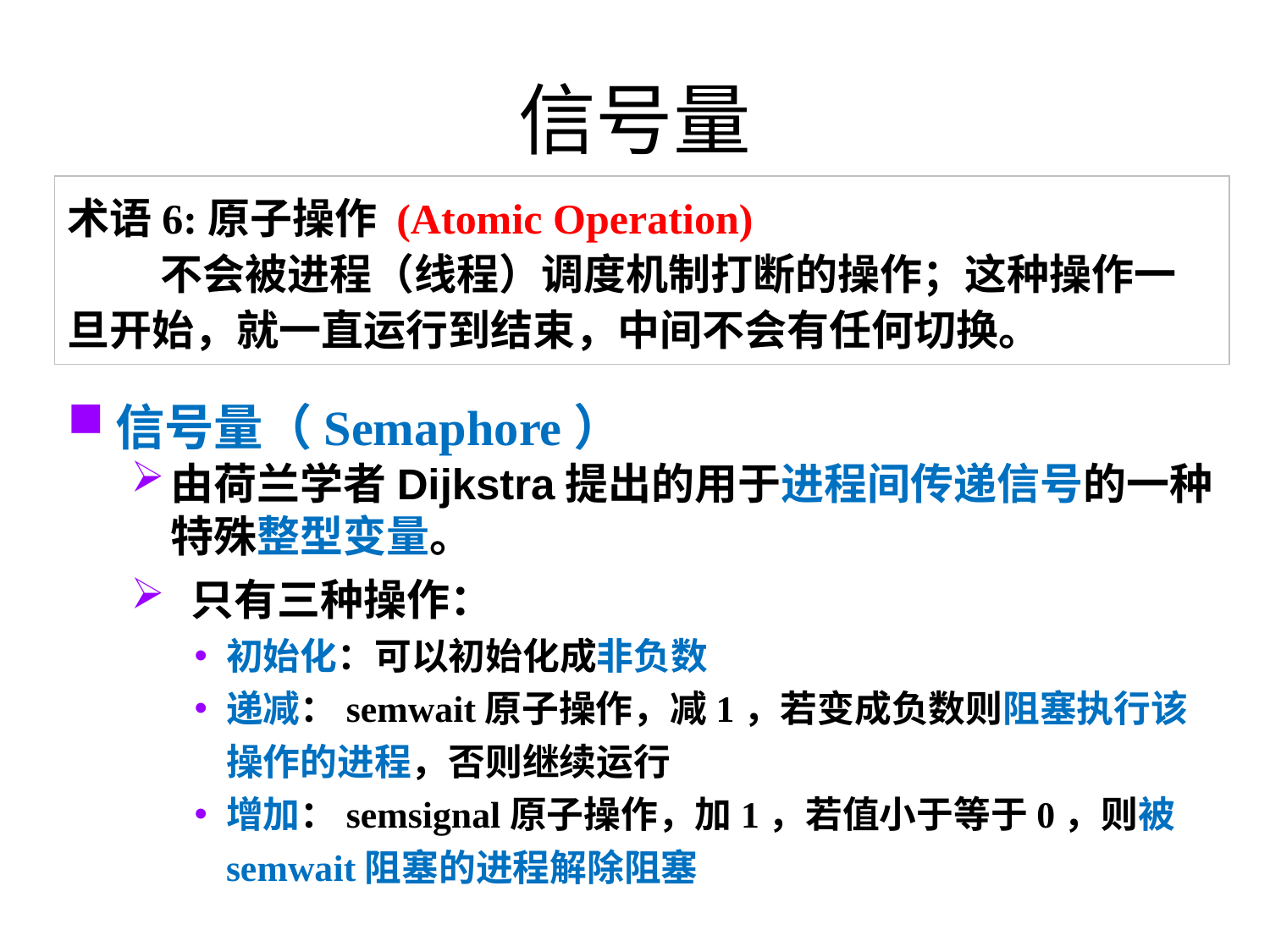

# 信号量
术语6:原子操作 (Atomic Operation)
       不会被进程（线程）调度机制打断的操作；这种操作一旦开始，就一直运行到结束，中间不会有任何切换。
信号量（Semaphore）
由荷兰学者Dijkstra提出的用于进程间传递信号的一种特殊整型变量。
 只有三种操作：
初始化：可以初始化成非负数
递减：semwait原子操作，减1，若变成负数则阻塞执行该操作的进程，否则继续运行
增加：semsignal原子操作，加1，若值小于等于0，则被semwait阻塞的进程解除阻塞